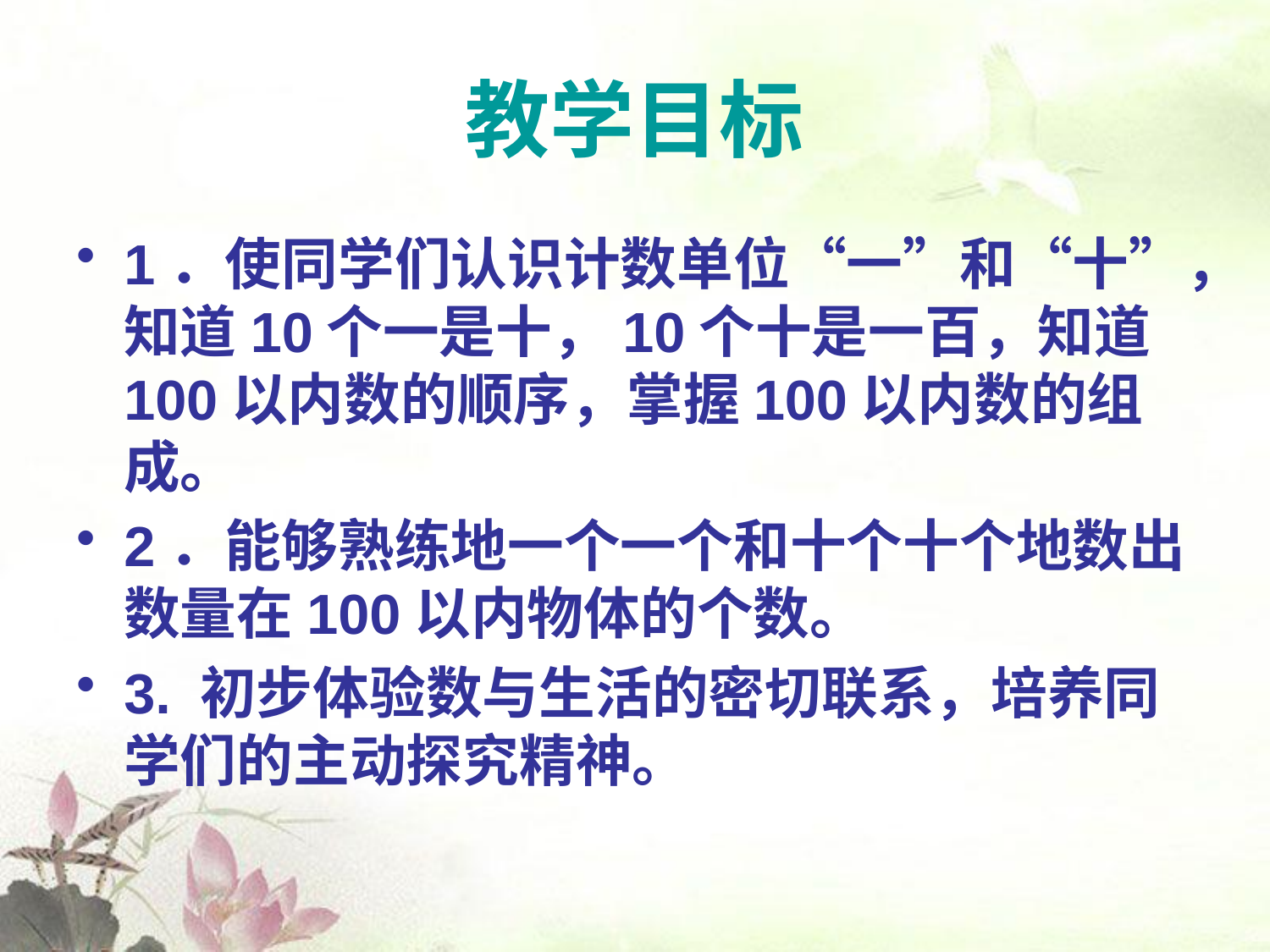

# 教学目标
1．使同学们认识计数单位“一”和“十”，知道10个一是十，10个十是一百，知道100以内数的顺序，掌握100以内数的组成。
2．能够熟练地一个一个和十个十个地数出数量在100以内物体的个数。
3. 初步体验数与生活的密切联系，培养同学们的主动探究精神。